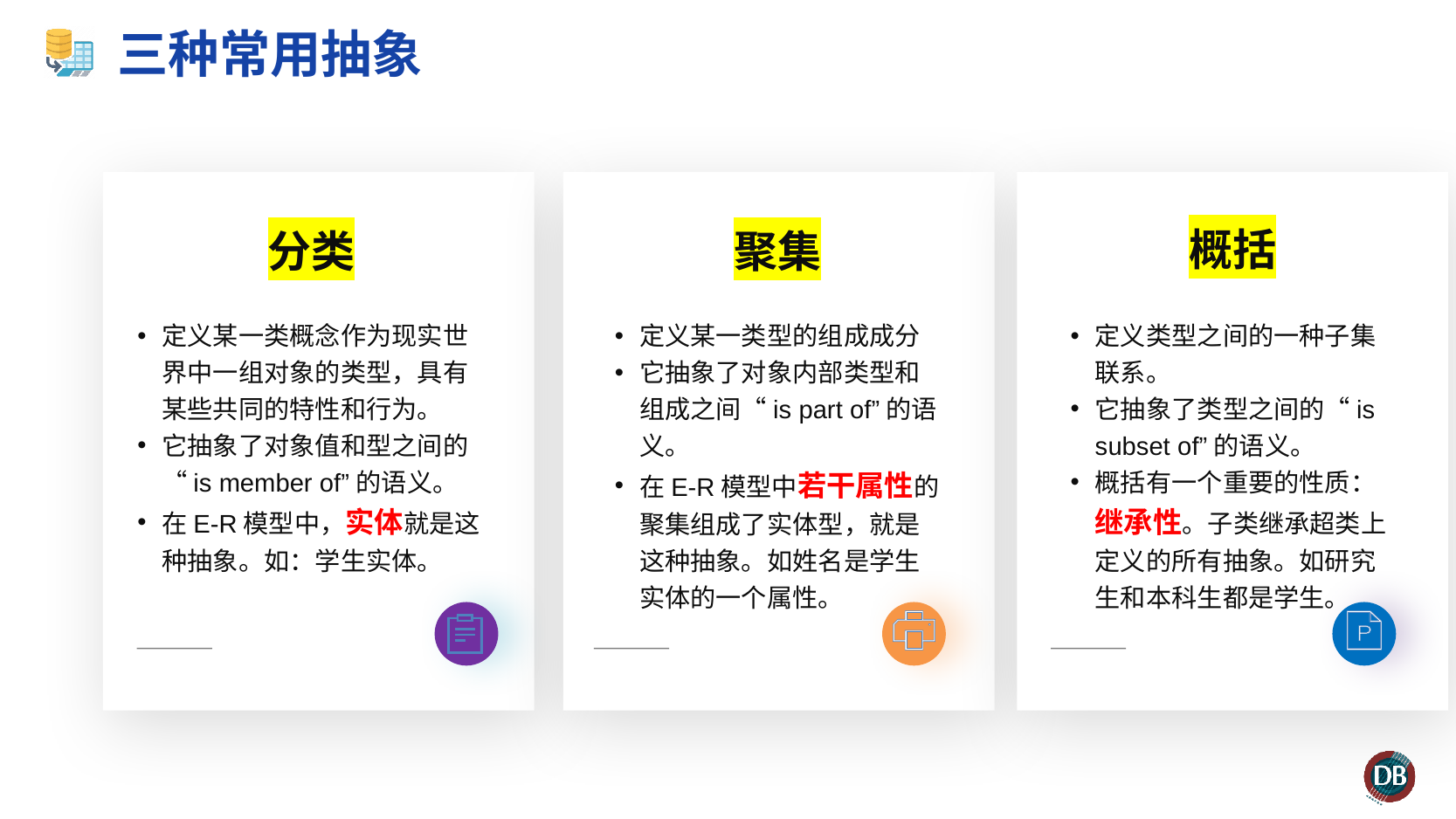

# 三种常用抽象

概括
分类
聚集
定义某一类概念作为现实世界中一组对象的类型，具有某些共同的特性和行为。
它抽象了对象值和型之间的“is member of”的语义。
在E-R模型中，实体就是这种抽象。如：学生实体。
定义某一类型的组成成分
它抽象了对象内部类型和组成之间“is part of”的语义。
在E-R模型中若干属性的聚集组成了实体型，就是这种抽象。如姓名是学生实体的一个属性。
定义类型之间的一种子集联系。
它抽象了类型之间的“is subset of”的语义。
概括有一个重要的性质：继承性。子类继承超类上定义的所有抽象。如研究生和本科生都是学生。